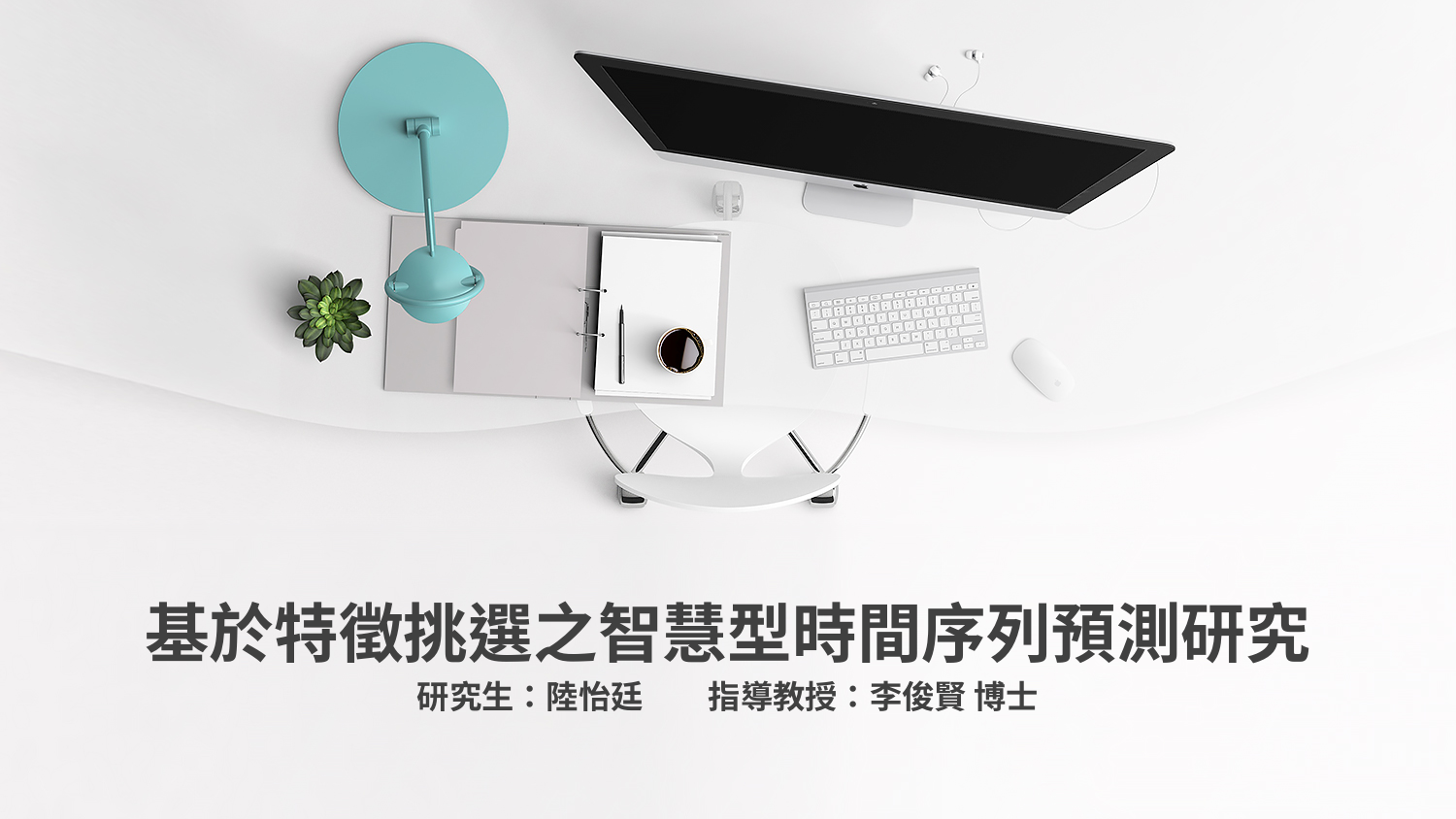

基於特徵挑選之智慧型時間序列預測研究
研究生：陸怡廷	指導教授：李俊賢 博士